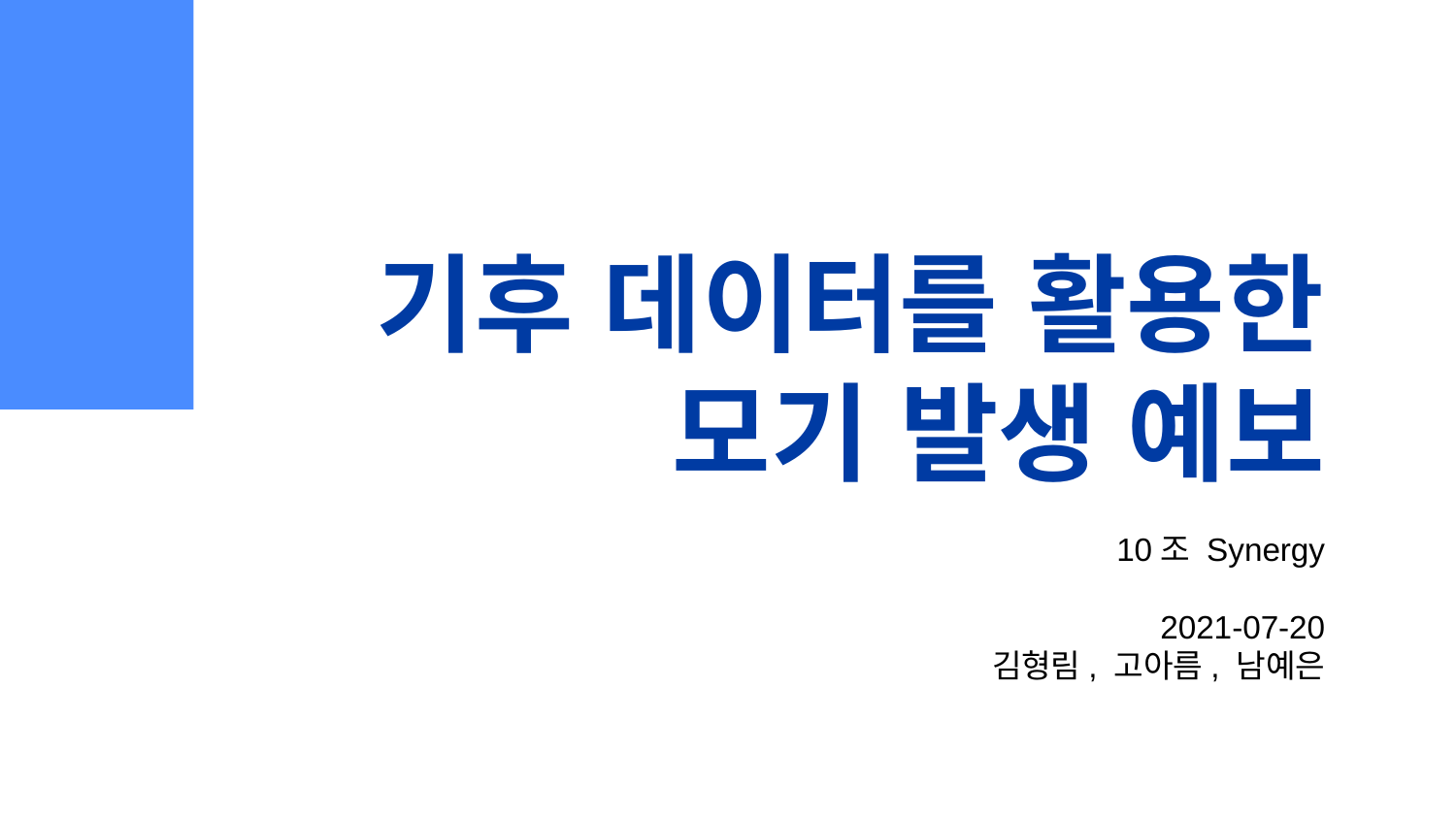

# 기후 데이터를 활용한 모기 발생 예보
10조 Synergy

2021-07-20
김형림, 고아름, 남예은